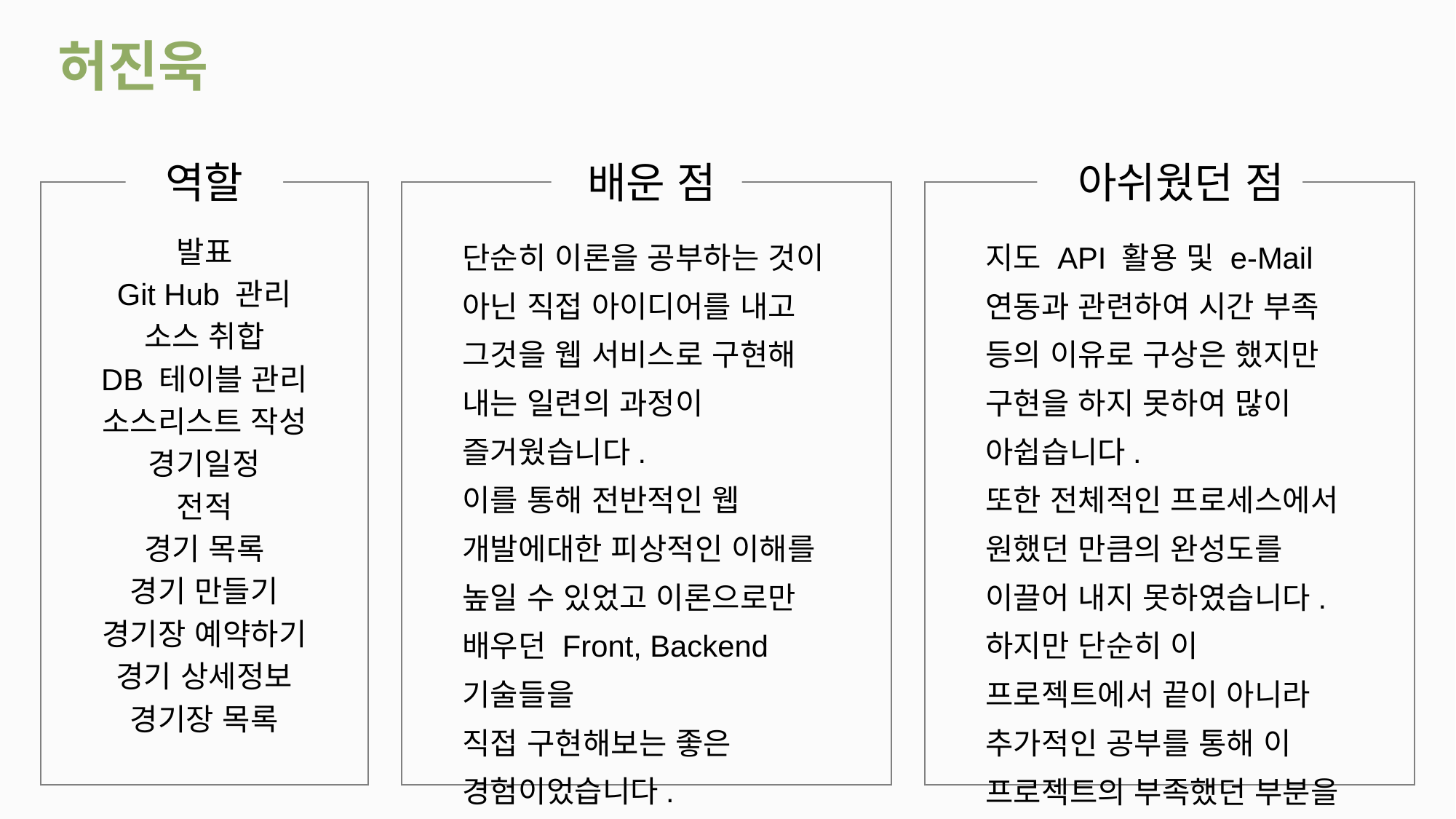

허진욱
역할
 배운 점
 아쉬웠던 점

발표
Git Hub 관리
소스 취합
DB 테이블 관리
소스리스트 작성
경기일정
전적
경기 목록
경기 만들기
경기장 예약하기
경기 상세정보
경기장 목록
단순히 이론을 공부하는 것이 아닌 직접 아이디어를 내고 그것을 웹 서비스로 구현해 내는 일련의 과정이 즐거웠습니다.
이를 통해 전반적인 웹 개발에대한 피상적인 이해를 높일 수 있었고 이론으로만 배우던 Front, Backend 기술들을
직접 구현해보는 좋은 경험이었습니다.
지도 API 활용 및 e-Mail 연동과 관련하여 시간 부족 등의 이유로 구상은 했지만 구현을 하지 못하여 많이 아쉽습니다.
또한 전체적인 프로세스에서 원했던 만큼의 완성도를 이끌어 내지 못하였습니다.
하지만 단순히 이 프로젝트에서 끝이 아니라 추가적인 공부를 통해 이 프로젝트의 부족했던 부분을 채워 나가고 싶습니다.